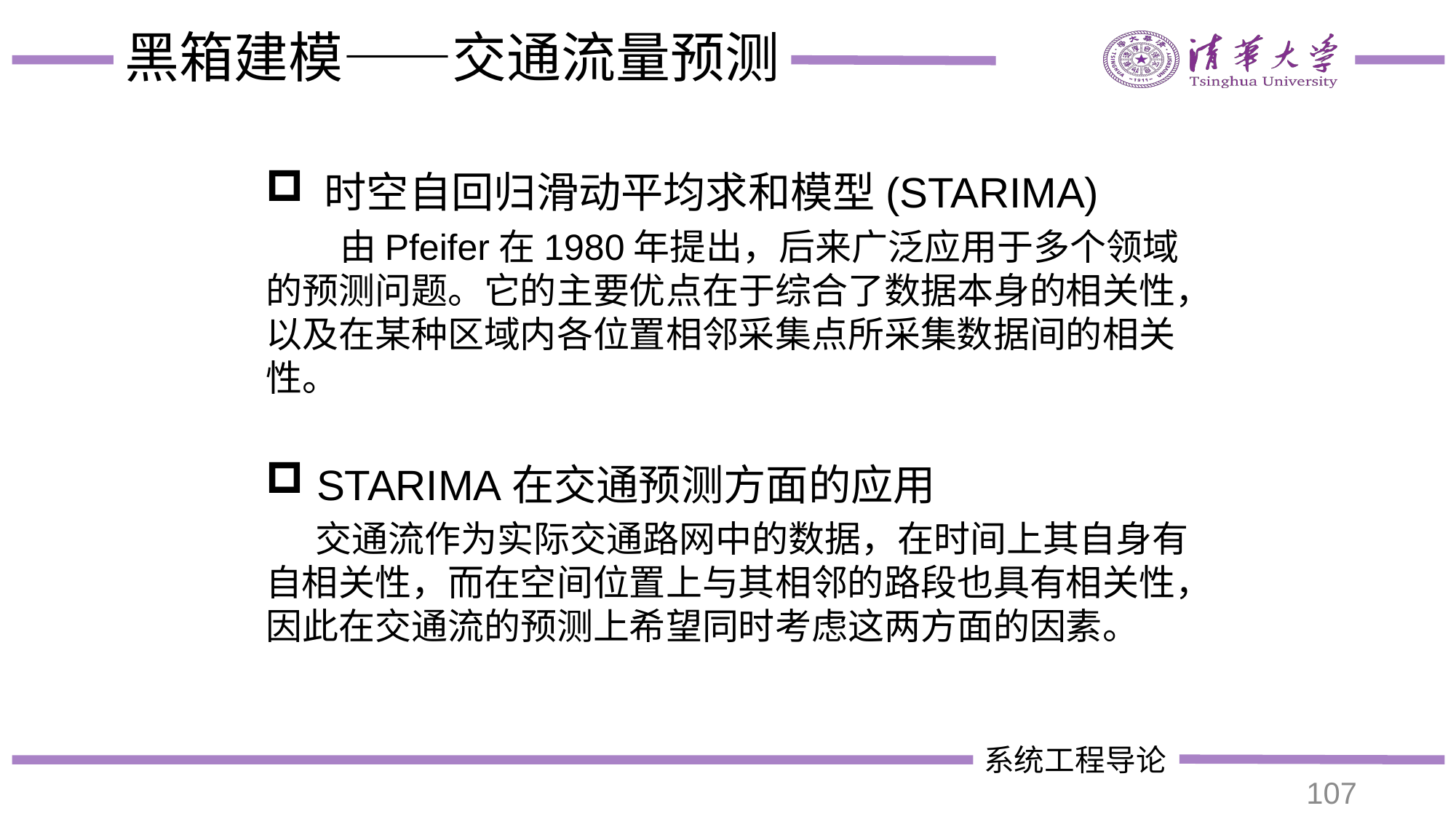

# 黑箱建模——交通流量预测
 时空自回归滑动平均求和模型(STARIMA)
        由Pfeifer在1980年提出，后来广泛应用于多个领域的预测问题。它的主要优点在于综合了数据本身的相关性，以及在某种区域内各位置相邻采集点所采集数据间的相关性。

 STARIMA在交通预测方面的应用
     交通流作为实际交通路网中的数据，在时间上其自身有自相关性，而在空间位置上与其相邻的路段也具有相关性，因此在交通流的预测上希望同时考虑这两方面的因素。
107